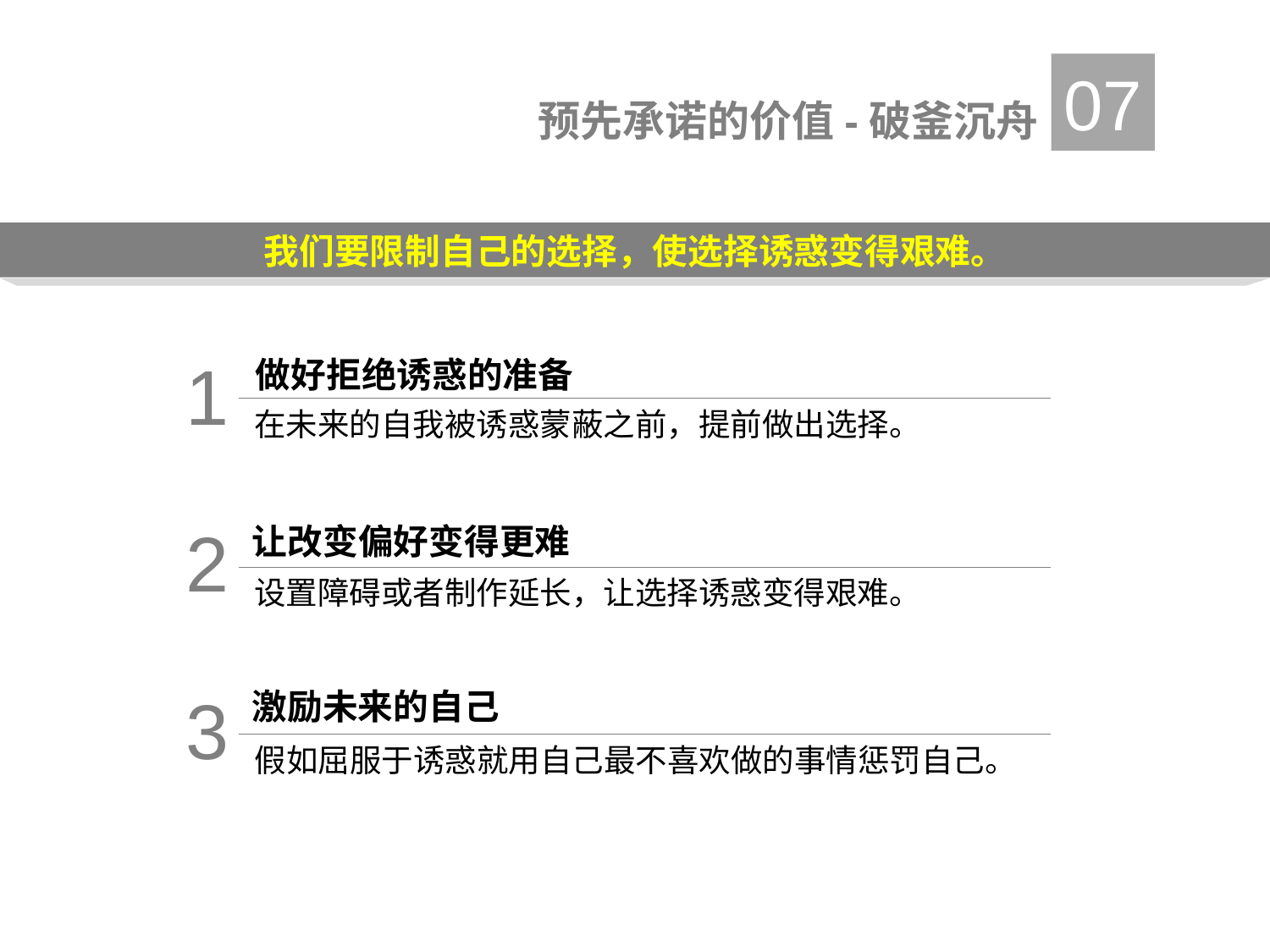

07
预先承诺的价值-破釜沉舟
我们要限制自己的选择，使选择诱惑变得艰难。

1
做好拒绝诱惑的准备
在未来的自我被诱惑蒙蔽之前，提前做出选择。
2
让改变偏好变得更难
设置障碍或者制作延长，让选择诱惑变得艰难。
3
激励未来的自己
假如屈服于诱惑就用自己最不喜欢做的事情惩罚自己。